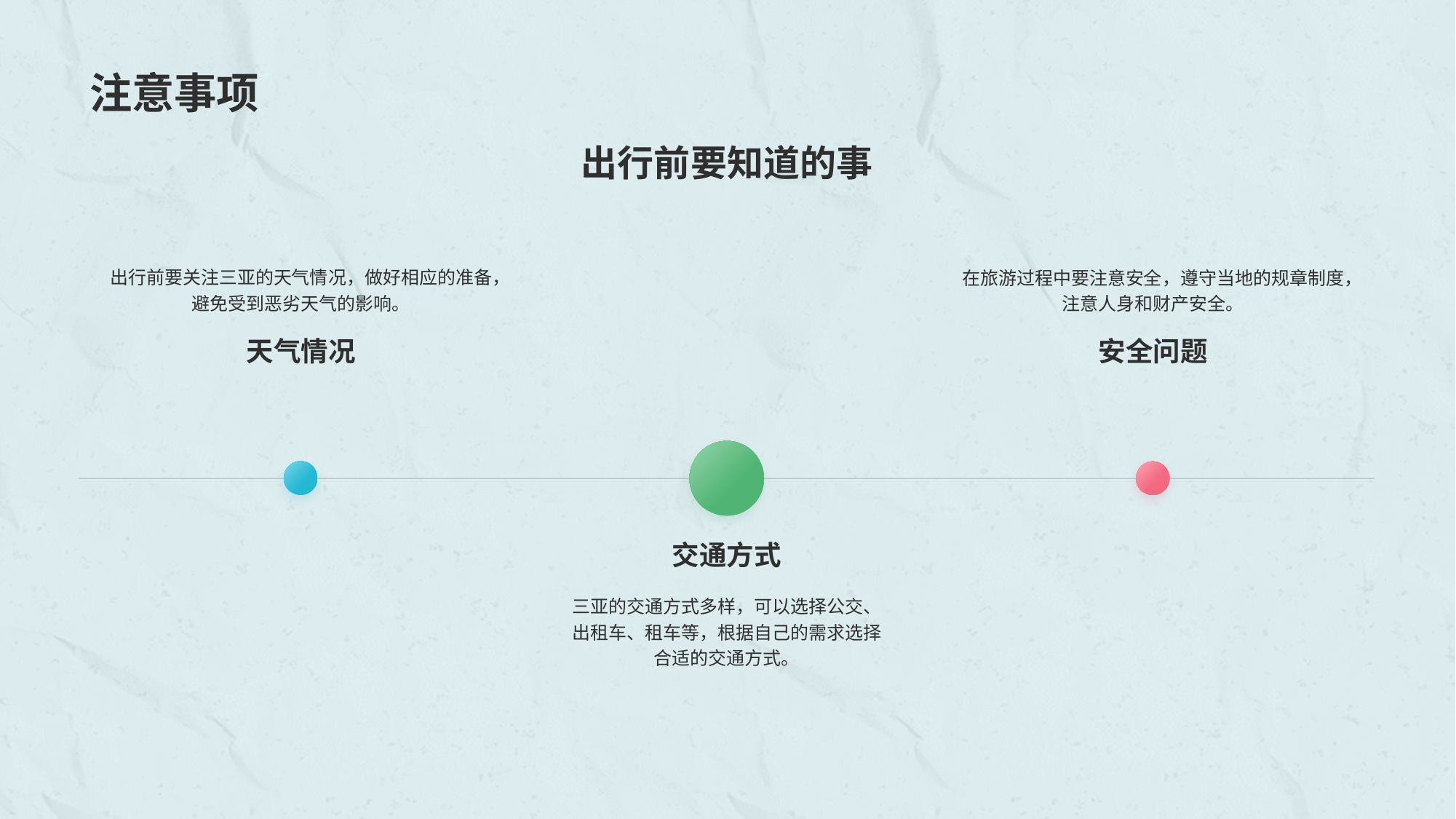

# 注意事项
出行前要知道的事
出行前要关注三亚的天气情况，做好相应的准备，避免受到恶劣天气的影响。
天气情况

在旅游过程中要注意安全，遵守当地的规章制度，注意人身和财产安全。
安全问题

交通方式
三亚的交通方式多样，可以选择公交、出租车、租车等，根据自己的需求选择合适的交通方式。